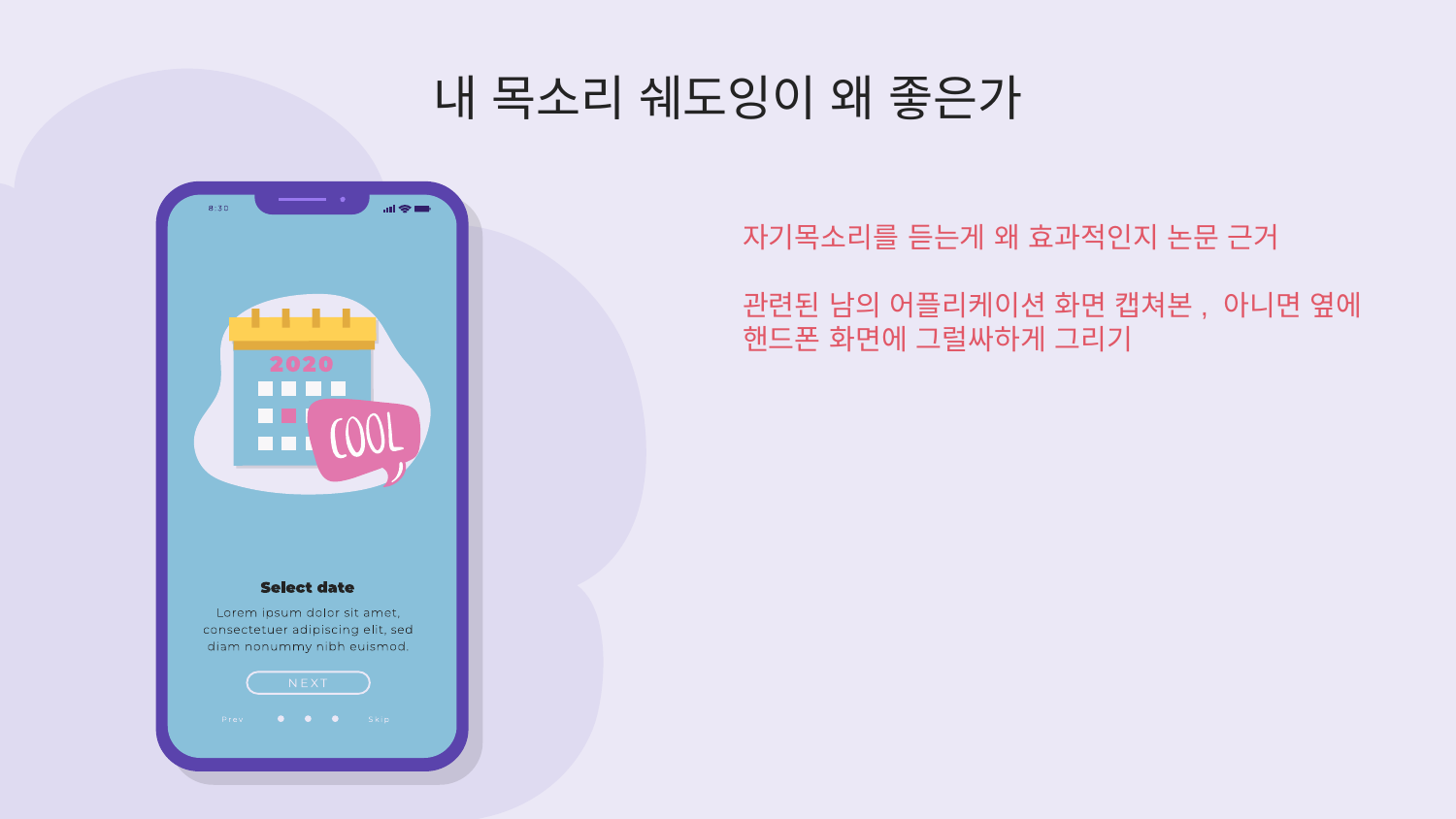

# 내 목소리 쉐도잉이 왜 좋은가

자기목소리를 듣는게 왜 효과적인지 논문 근거

관련된 남의 어플리케이션 화면 캡쳐본, 아니면 옆에 핸드폰 화면에 그럴싸하게 그리기